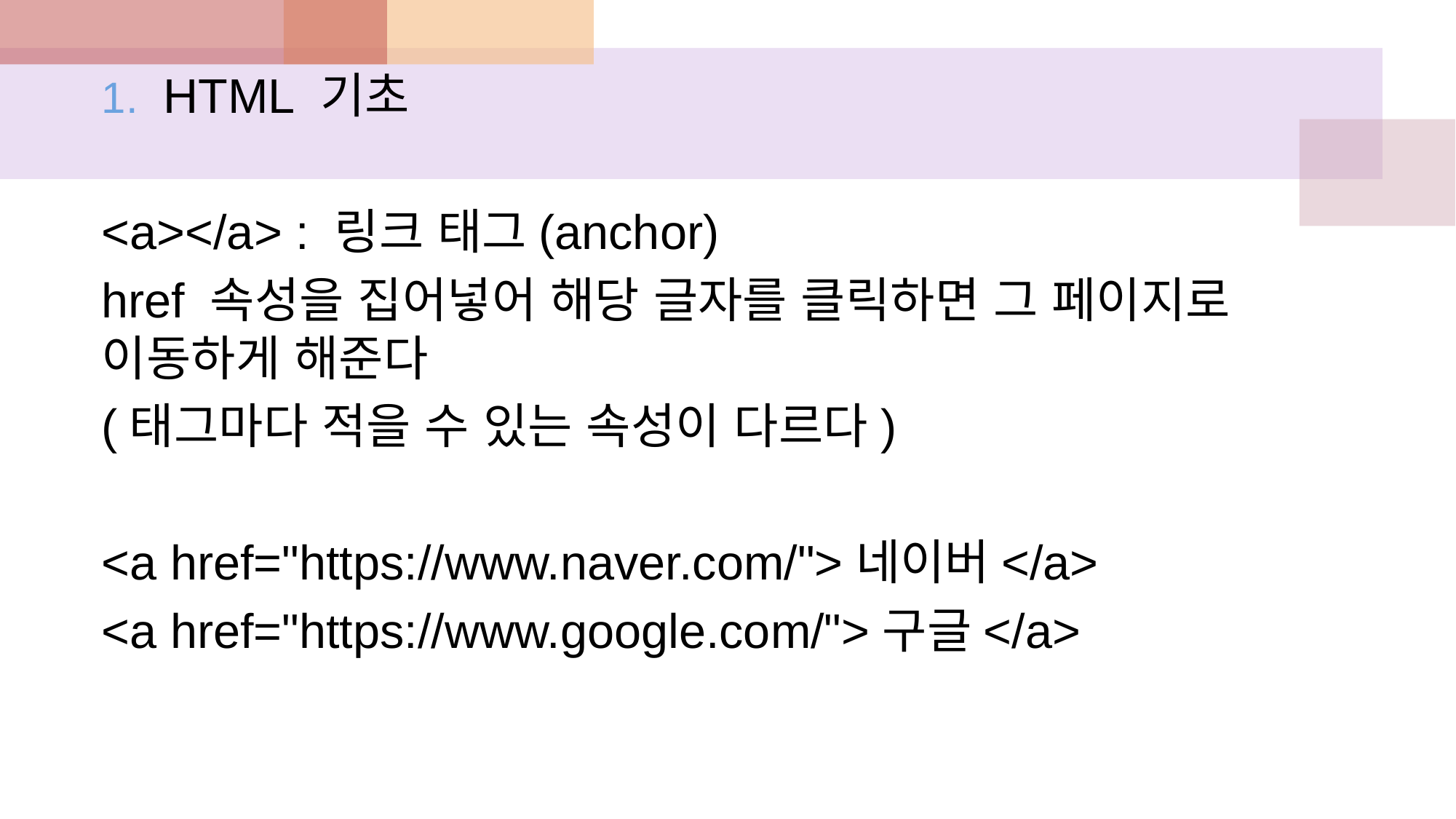

HTML 기초

<a></a> : 링크 태그(anchor)
href 속성을 집어넣어 해당 글자를 클릭하면 그 페이지로 이동하게 해준다
(태그마다 적을 수 있는 속성이 다르다)

<a href="https://www.naver.com/">네이버</a>
<a href="https://www.google.com/">구글</a>